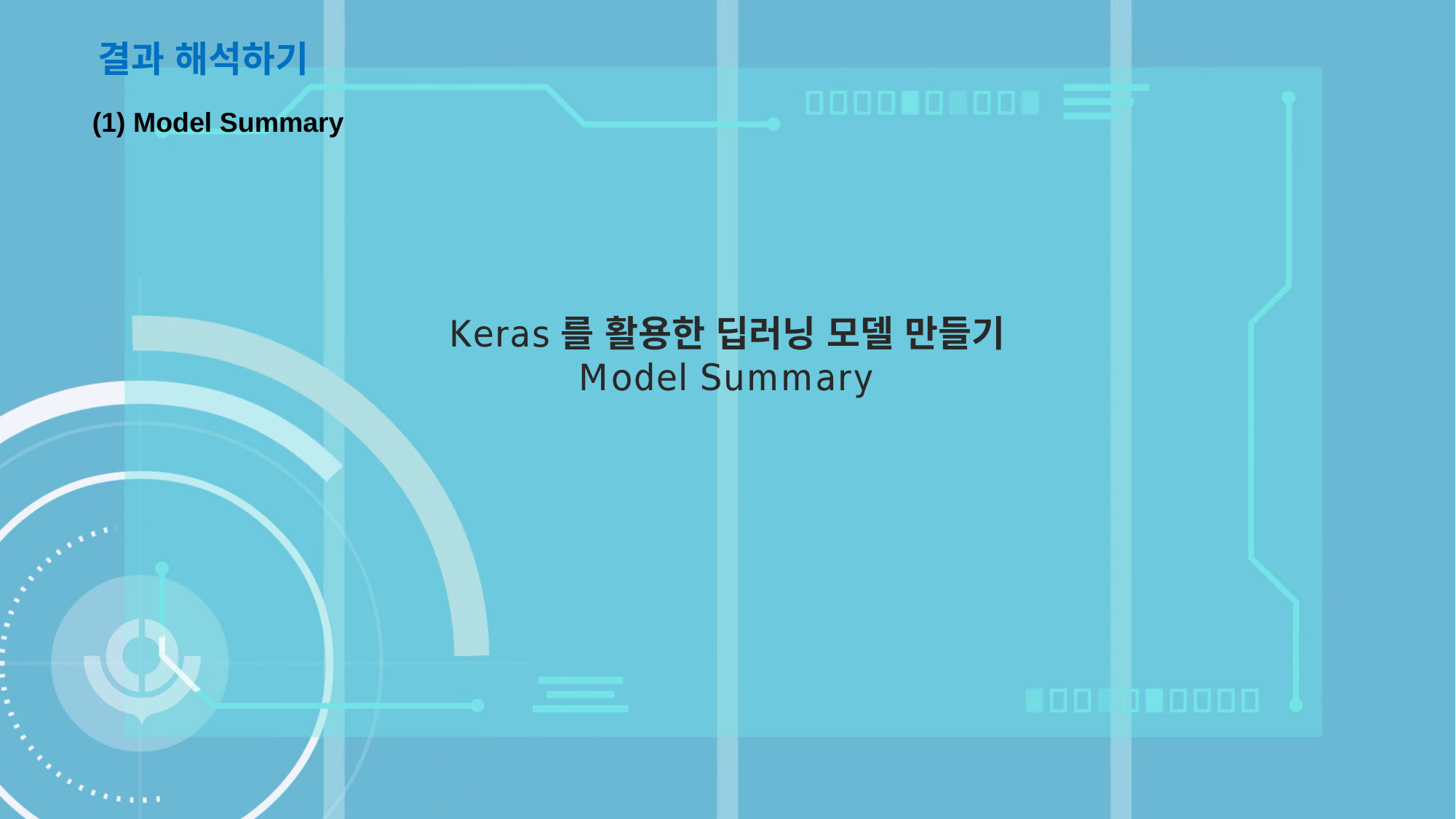

결과 해석하기
(1) Model Summary
Keras를 활용한 딥러닝 모델 만들기
Model Summary